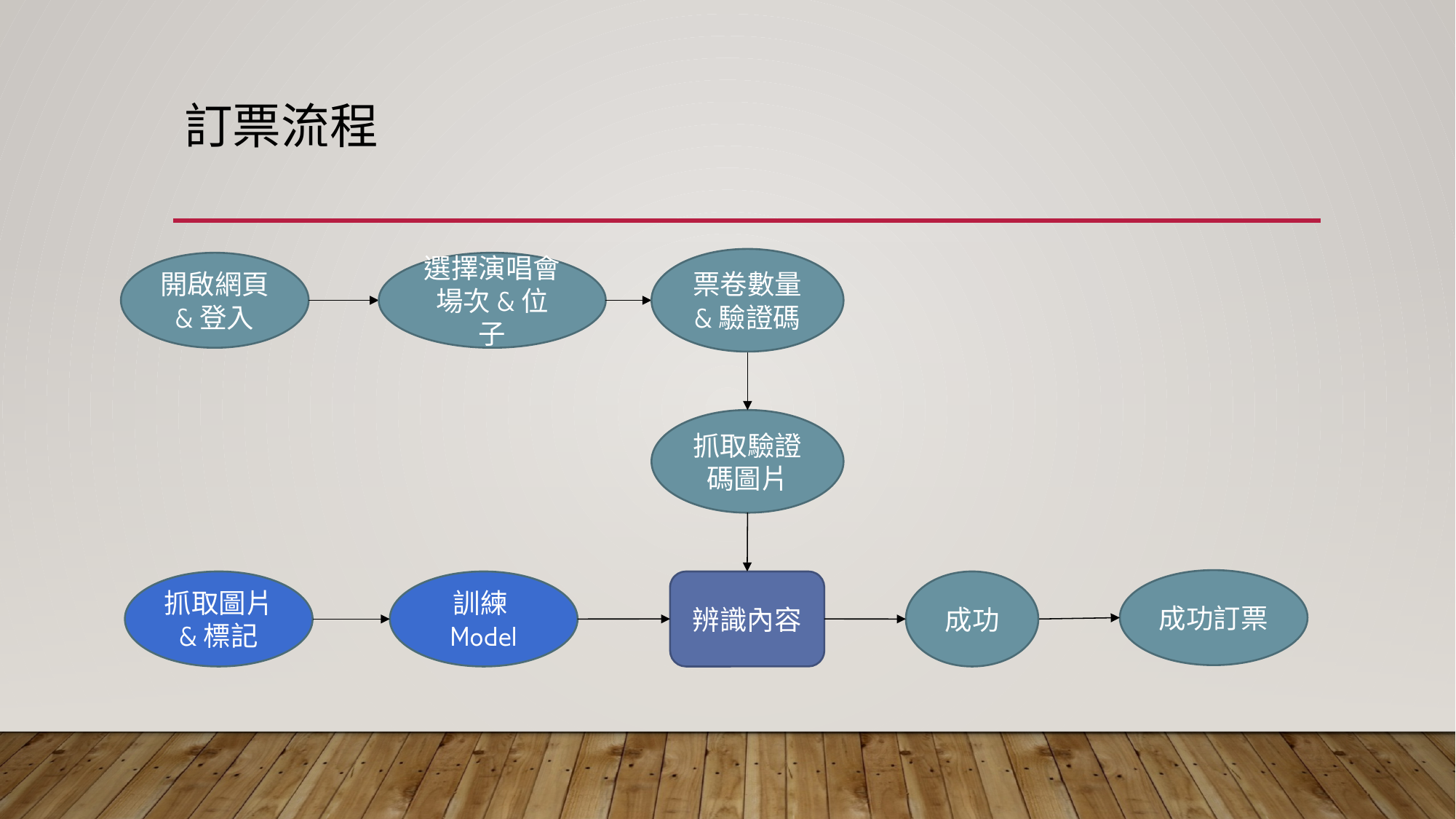

# 訂票流程

票卷數量
&驗證碼
開啟網頁
&登入
選擇演唱會
場次&位子
抓取驗證碼圖片
成功訂票
抓取圖片
&標記
訓練Model
辨識內容
成功